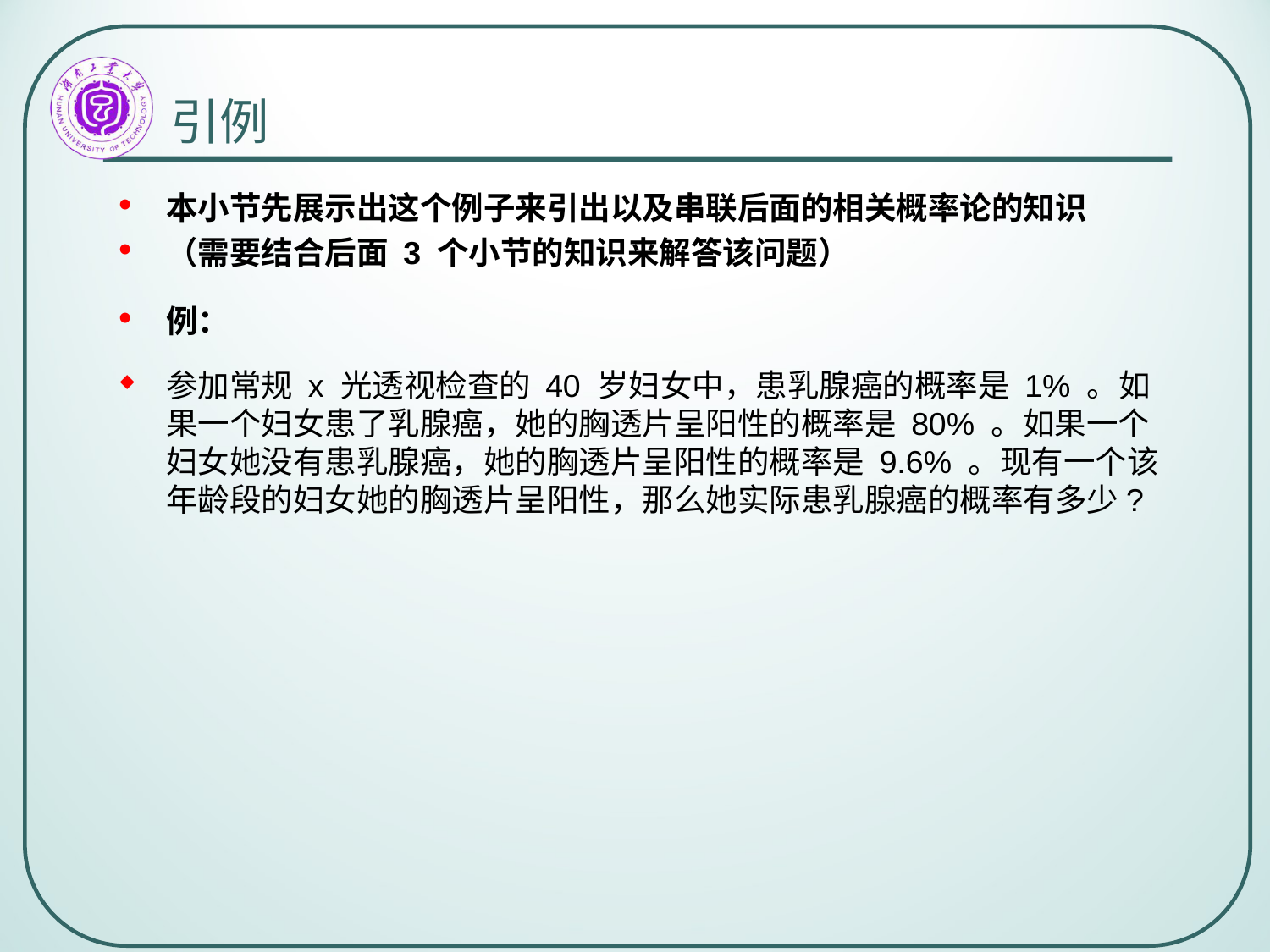

# 引例
本小节先展示出这个例子来引出以及串联后面的相关概率论的知识
（需要结合后面 3 个小节的知识来解答该问题）

例：

参加常规 x 光透视检查的 40 岁妇女中，患乳腺癌的概率是 1% 。如果一个妇女患了乳腺癌，她的胸透片呈阳性的概率是 80% 。如果一个妇女她没有患乳腺癌，她的胸透片呈阳性的概率是 9.6% 。现有一个该年龄段的妇女她的胸透片呈阳性，那么她实际患乳腺癌的概率有多少?